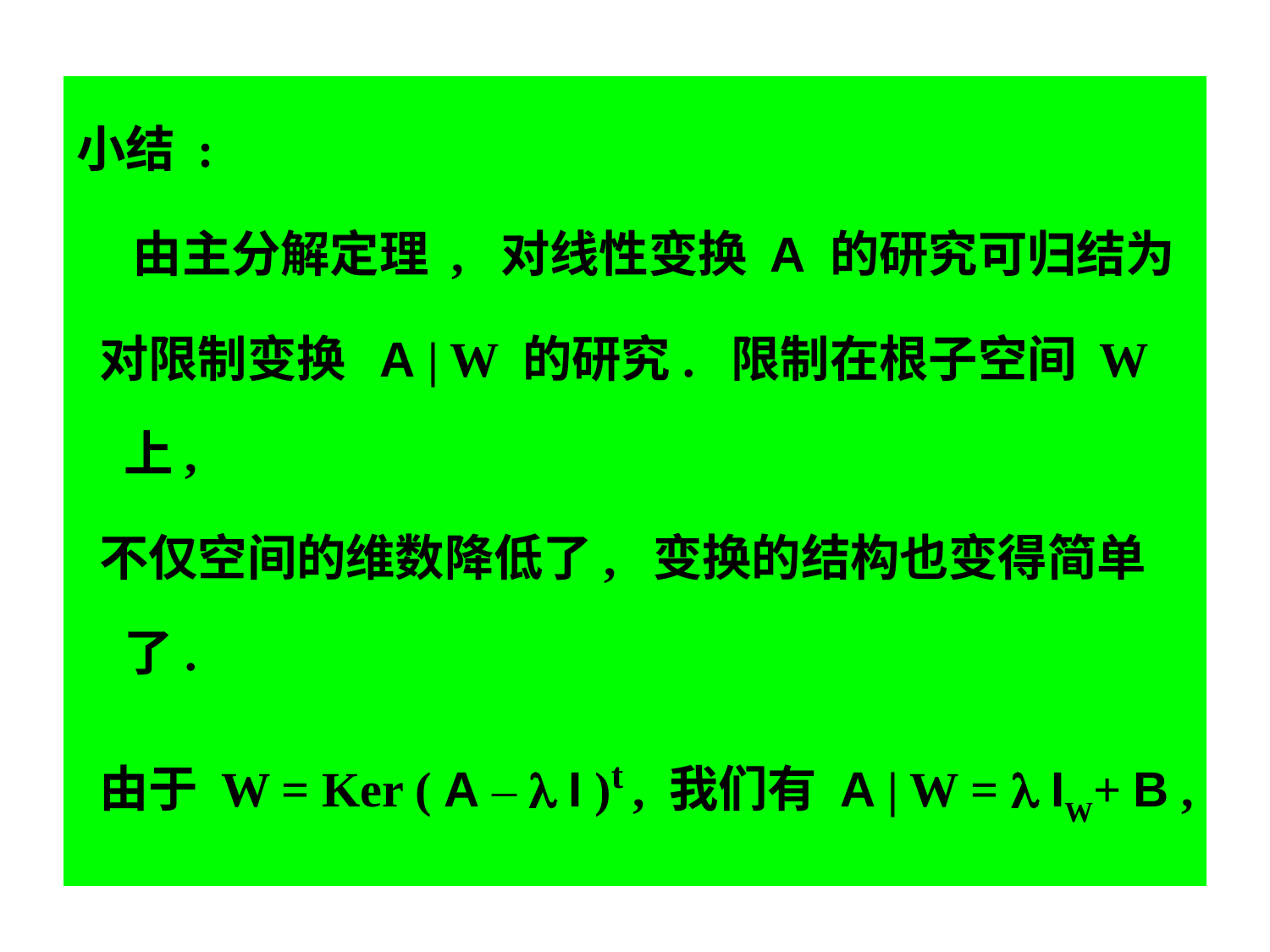

小结 :
    由主分解定理 ,  对线性变换 A 的研究可归结为
 对限制变换  A | W 的研究.  限制在根子空间 W 上,
 不仅空间的维数降低了,  变换的结构也变得简单了.
 由于 W = Ker ( A – λ I )t , 我们有 A | W = λ IW+ B ,
 这里 B = A | W – λ IW 是 W 上的幂零变换 ,   满足
 Bt = ( A – λ I )t | W = 0W  .